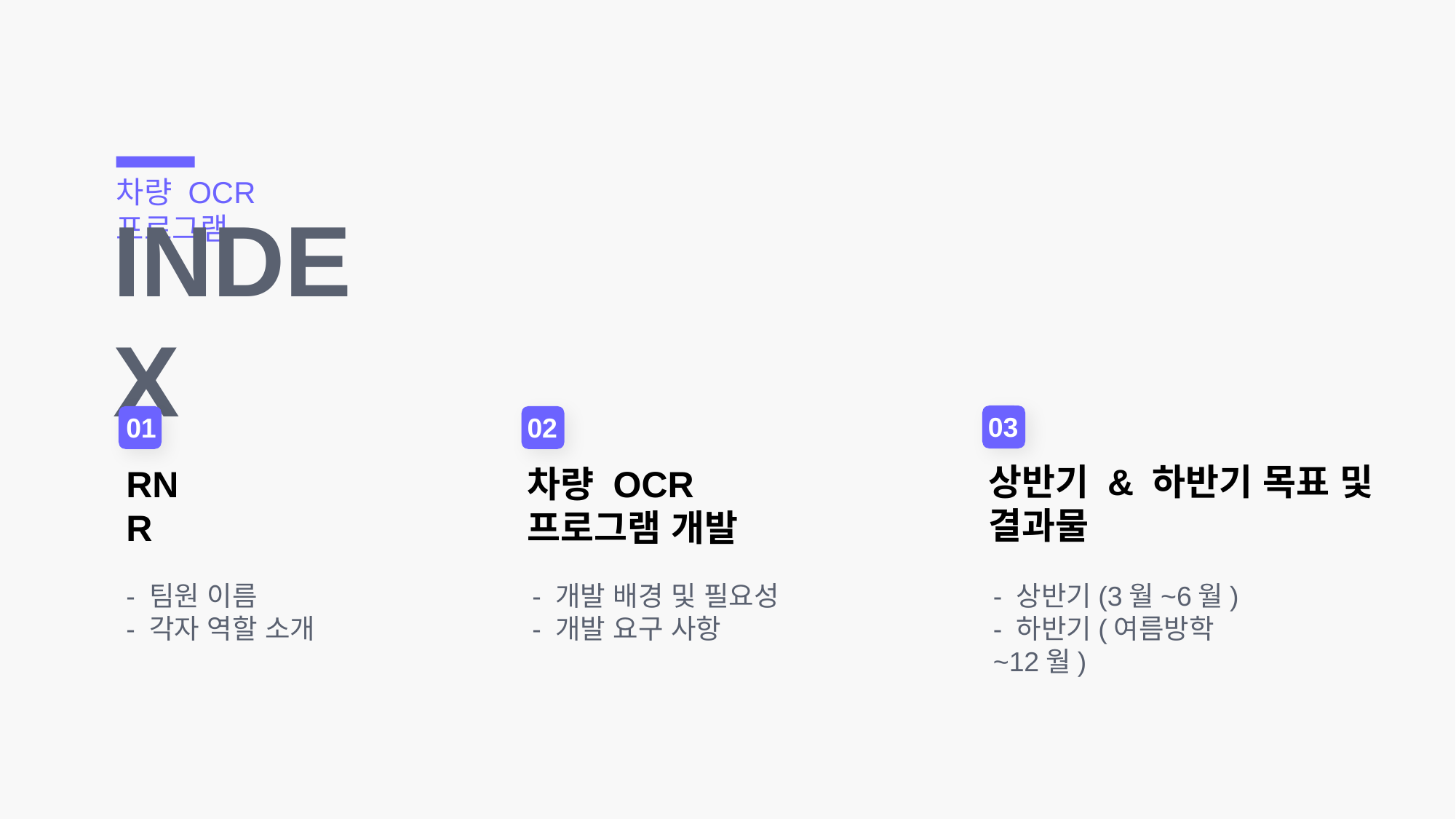

차량 OCR 프로그램
INDEX
03

01

02

상반기 & 하반기 목표 및 결과물
RNR
차량 OCR  프로그램 개발
- 상반기(3월~6월)
- 하반기(여름방학~12월)
- 개발 배경 및 필요성
- 개발 요구 사항
- 팀원 이름
- 각자 역할 소개